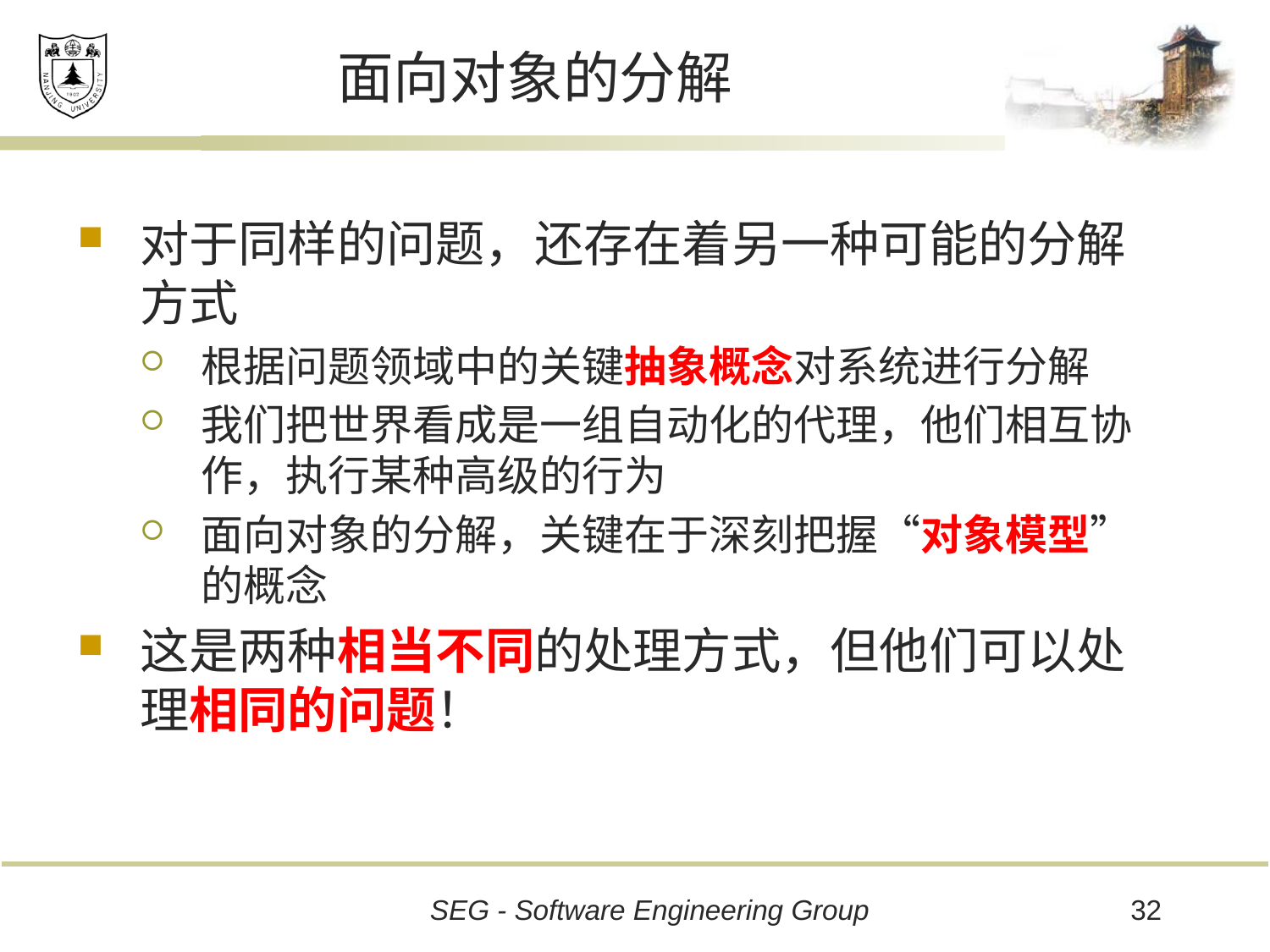

# 面向对象的分解
对于同样的问题，还存在着另一种可能的分解方式
根据问题领域中的关键抽象概念对系统进行分解
我们把世界看成是一组自动化的代理，他们相互协作，执行某种高级的行为
面向对象的分解，关键在于深刻把握“对象模型”的概念
这是两种相当不同的处理方式，但他们可以处理相同的问题！
32
SEG - Software Engineering Group